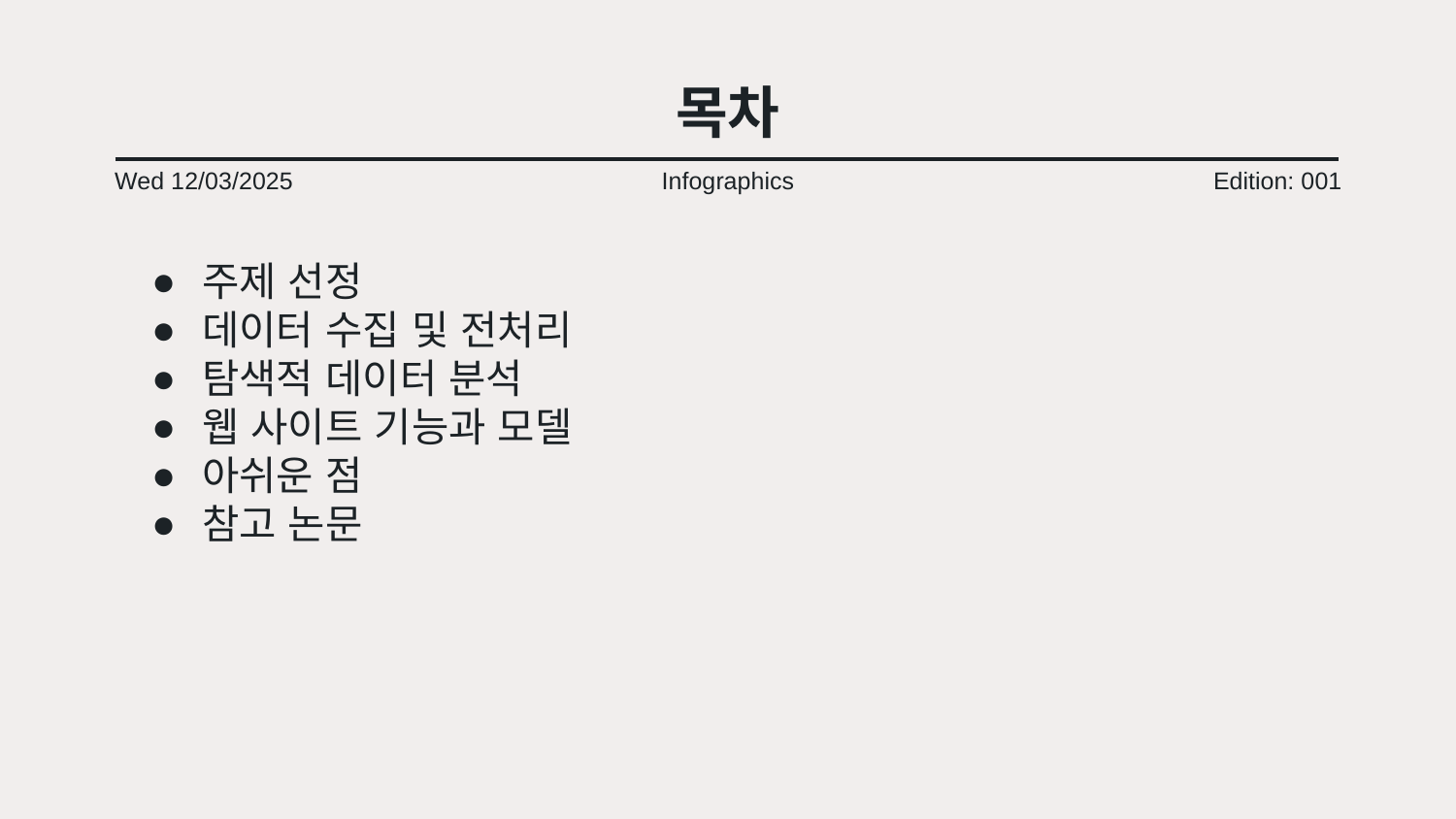

# 목차
Wed 12/03/2025
Infographics

Edition: 001
주제 선정
데이터 수집 및 전처리
탐색적 데이터 분석
웹 사이트 기능과 모델
아쉬운 점
참고 논문